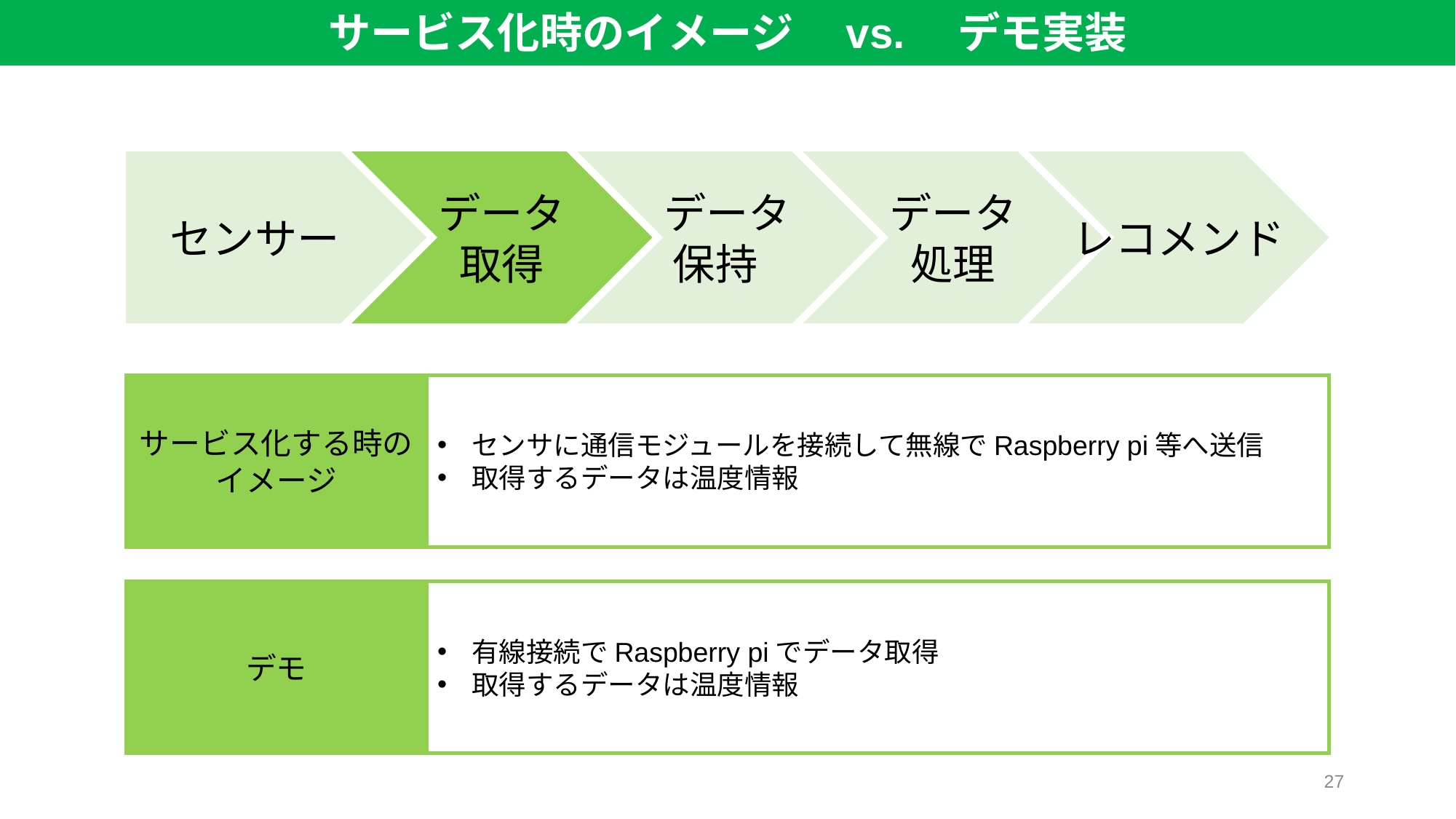

サービス化時のイメージ　vs.　デモ実装
センサー
データ
取得
データ
保持
データ
処理
レコメンド
サービス化する時の
イメージ
センサに通信モジュールを接続して無線でRaspberry pi等へ送信
取得するデータは温度情報
デモ
有線接続でRaspberry piでデータ取得
取得するデータは温度情報
27